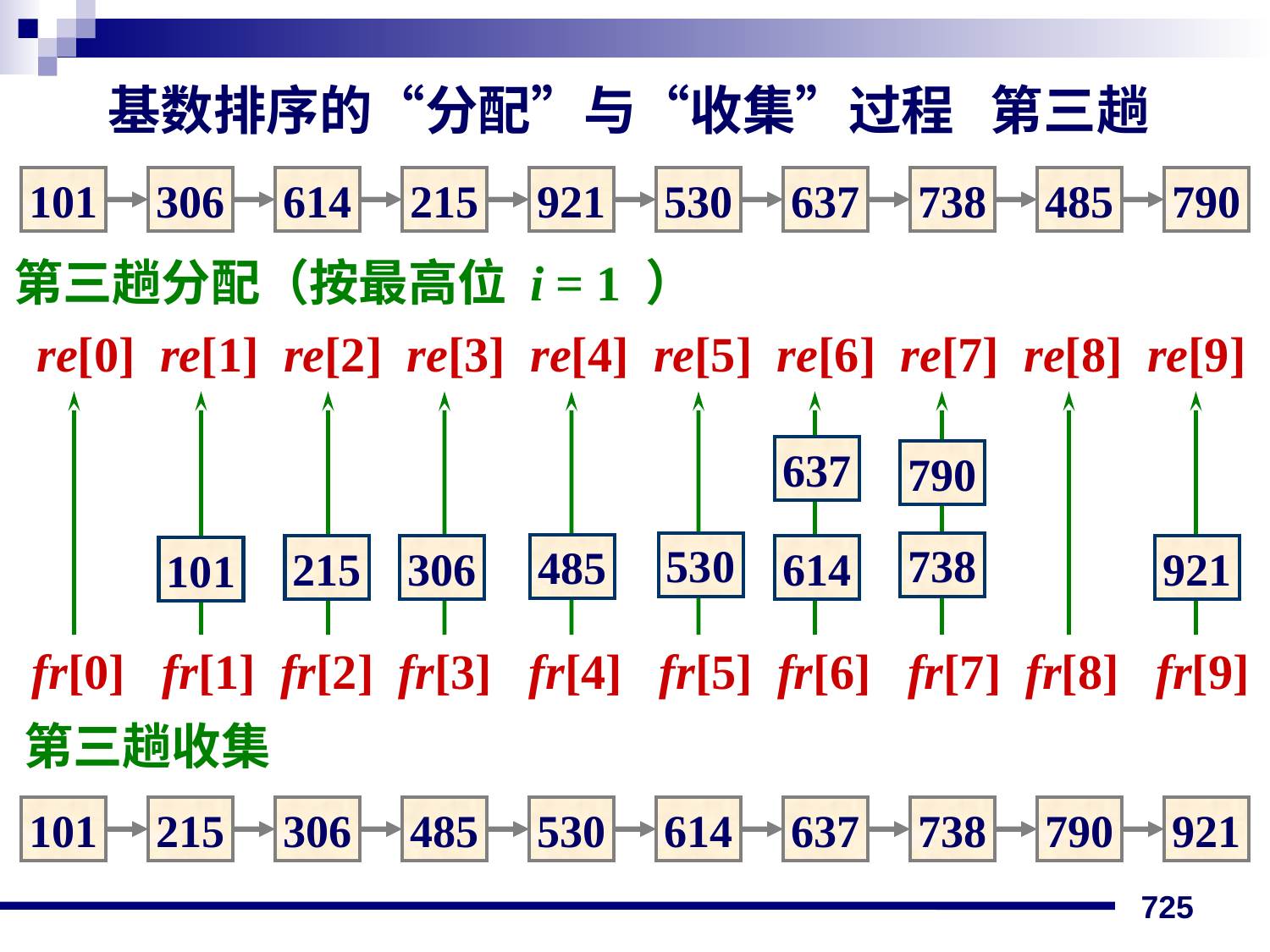

基数排序的“分配”与“收集”过程   第三趟
101
306
614
215
921
530
637
738
485
790

第三趟分配（按最高位 i = 1 ）
re[0]  re[1]  re[2]  re[3]  re[4]  re[5]  re[6]  re[7]  re[8]  re[9]

637
790
530
738
485
215
306
614
921
101
fr[0]   fr[1]  fr[2]  fr[3]   fr[4]   fr[5]  fr[6]   fr[7]  fr[8]   fr[9]
第三趟收集
101
215
306
485
530
614
637
738
790
921

725